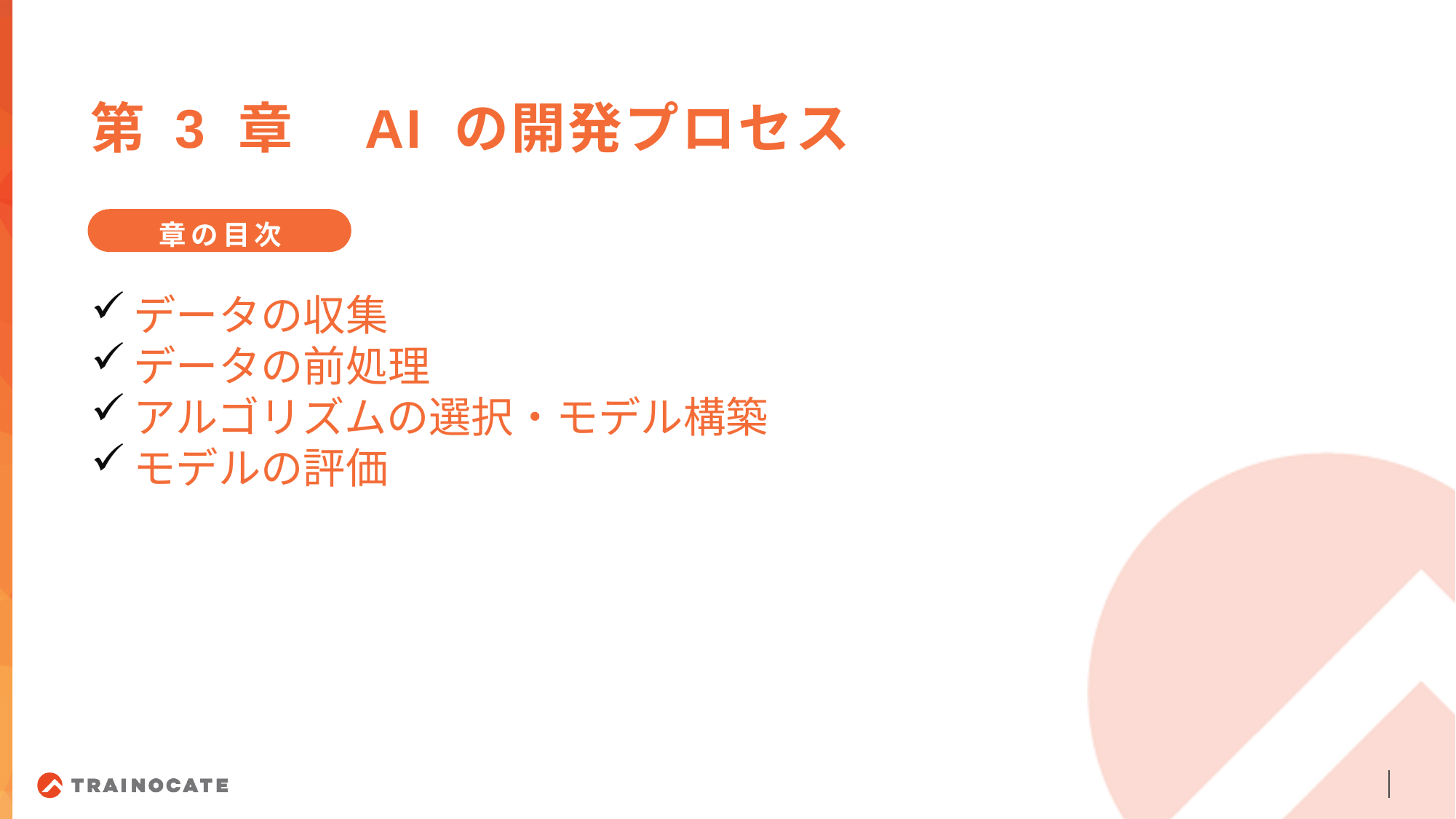

第 3 章　AI の開発プロセス
章の目次
データの収集
データの前処理
アルゴリズムの選択・モデル構築
モデルの評価